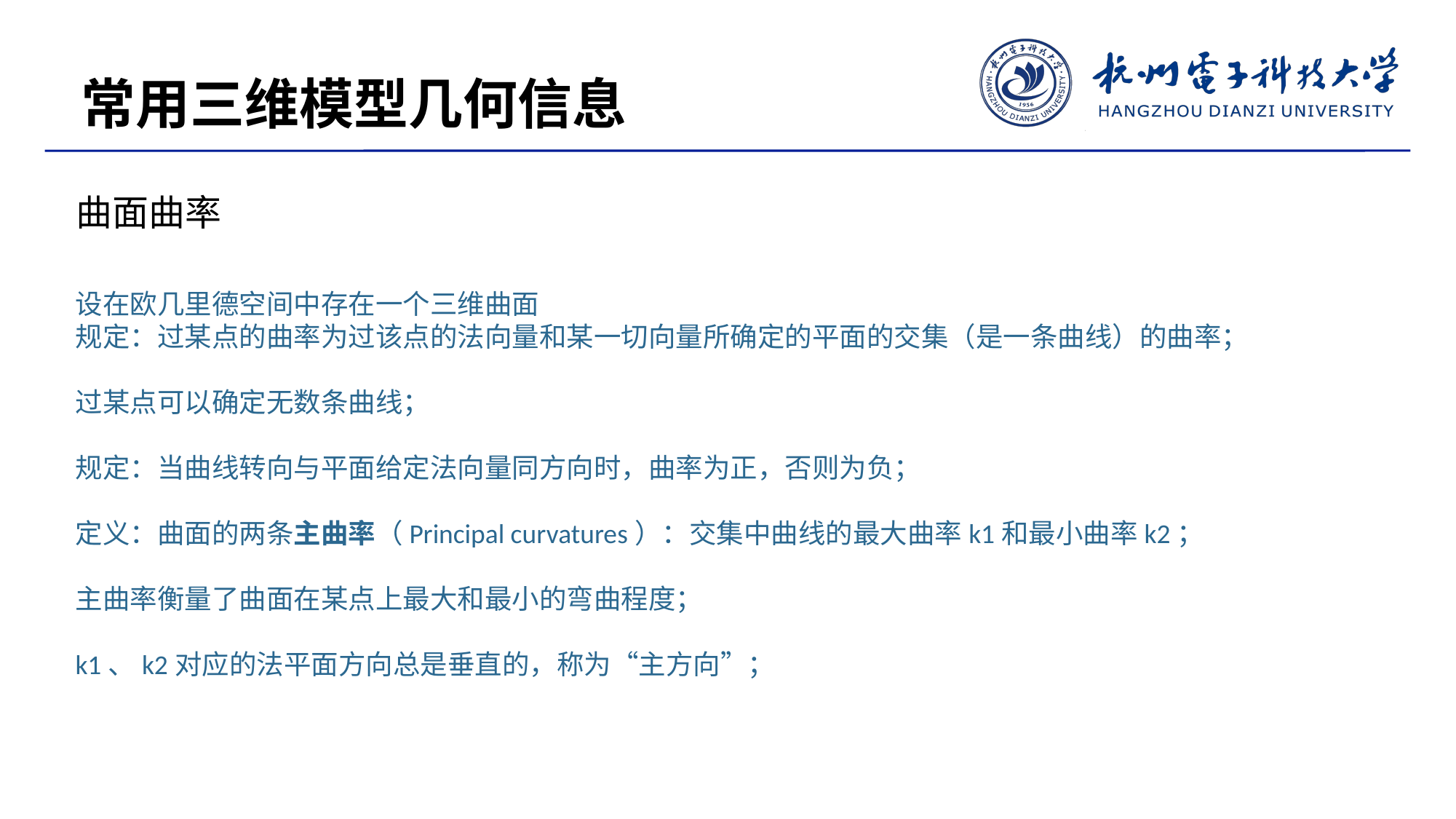

常用三维模型几何信息
曲面曲率
设在欧几里德空间中存在一个三维曲面
规定：过某点的曲率为过该点的法向量和某一切向量所确定的平面的交集（是一条曲线）的曲率；

过某点可以确定无数条曲线；

规定：当曲线转向与平面给定法向量同方向时，曲率为正，否则为负；

定义：曲面的两条主曲率（Principal curvatures）：交集中曲线的最大曲率k1和最小曲率k2；

主曲率衡量了曲面在某点上最大和最小的弯曲程度；

k1、k2对应的法平面方向总是垂直的，称为“主方向”；